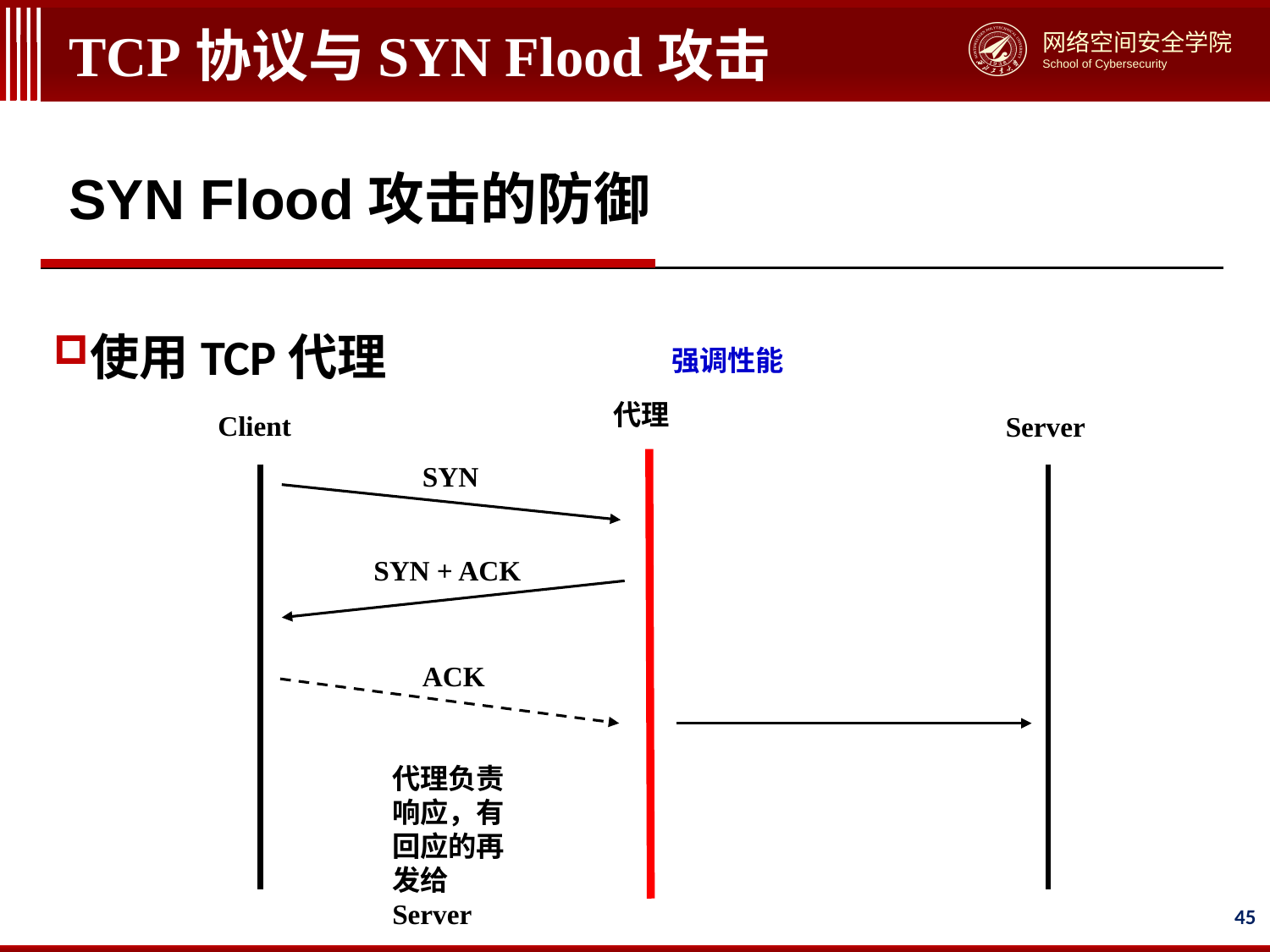

# TCP协议与SYN Flood攻击
SYN Flood攻击的防御
使用TCP代理
强调性能
代理
Client
Server
SYN
SYN + ACK
ACK
代理负责响应，有回应的再发给Server